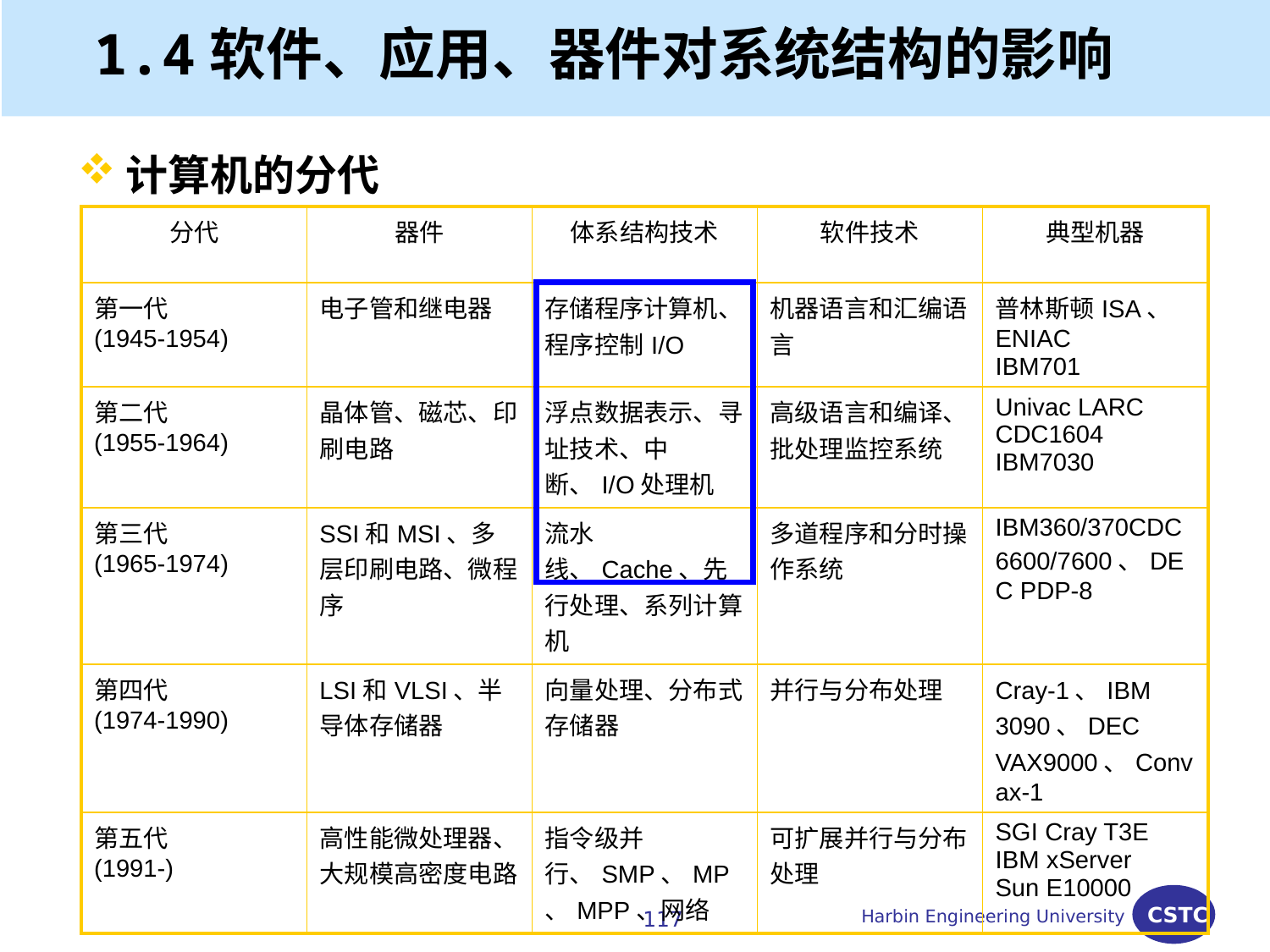

# 1.4软件、应用、器件对系统结构的影响
计算机的分代

| 分代 | 器件 | 体系结构技术 | 软件技术 | 典型机器 |
| --- | --- | --- | --- | --- |
| 第一代 (1945-1954) | 电子管和继电器 | 存储程序计算机、程序控制I/O | 机器语言和汇编语言 | 普林斯顿ISA、ENIAC IBM701 |
| 第二代 (1955-1964) | 晶体管、磁芯、印刷电路 | 浮点数据表示、寻址技术、中断、I/O处理机 | 高级语言和编译、批处理监控系统 | Univac LARC CDC1604 IBM7030 |
| 第三代 (1965-1974) | SSI和MSI、多层印刷电路、微程序 | 流水线、Cache、先行处理、系列计算机 | 多道程序和分时操作系统 | IBM360/370CDC6600/7600、DEC PDP-8 |
| 第四代 (1974-1990) | LSI和VLSI、半导体存储器 | 向量处理、分布式存储器 | 并行与分布处理 | Cray-1、IBM 3090、DEC VAX9000、Convax-1 |
| 第五代 (1991-) | 高性能微处理器、大规模高密度电路 | 指令级并行、SMP、MP、MPP、网络 | 可扩展并行与分布处理 | SGI Cray T3E IBM xServer Sun E10000 |

117
Harbin Engineering University